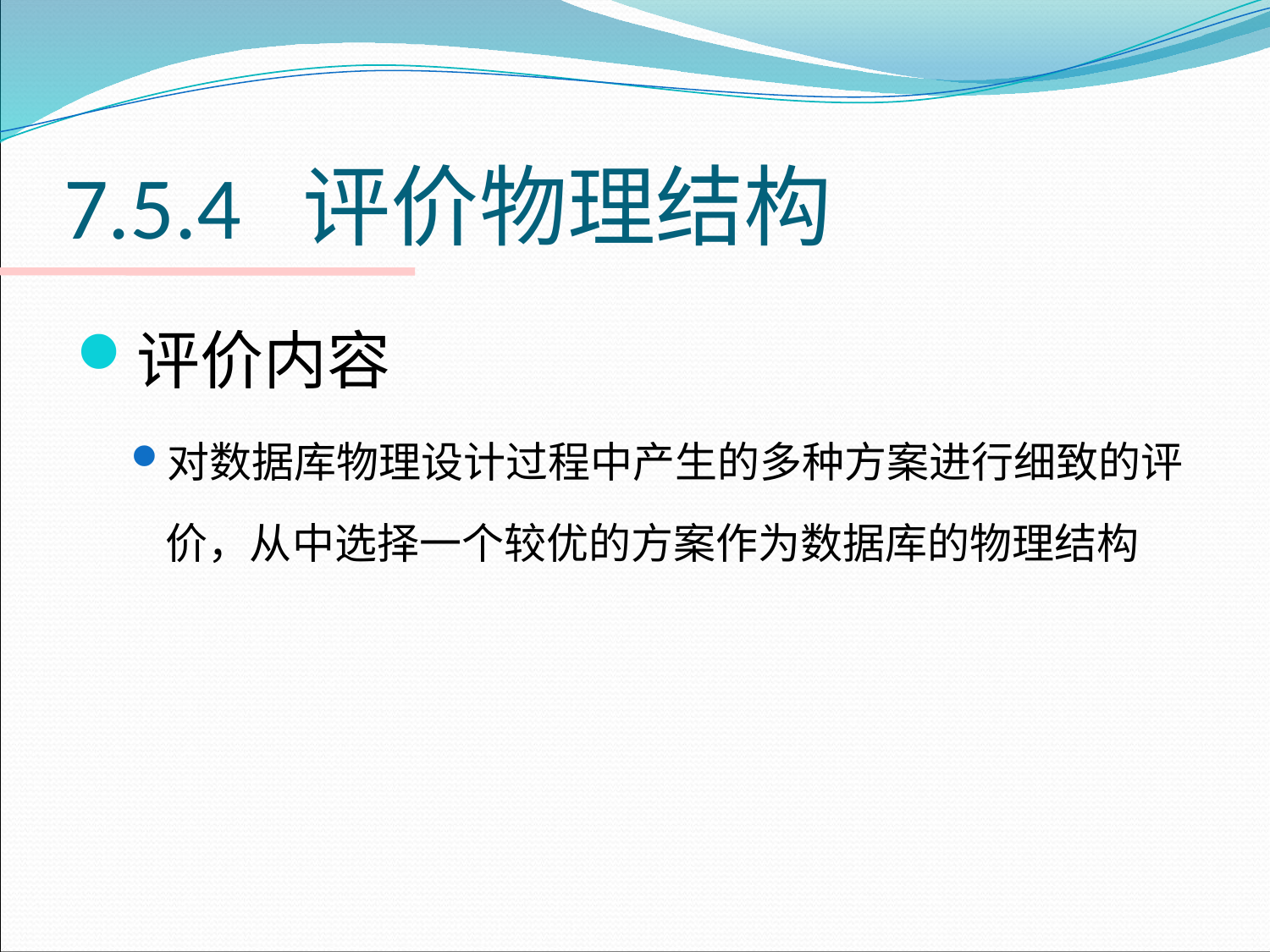

# 7.5.4  评价物理结构
评价内容
对数据库物理设计过程中产生的多种方案进行细致的评价，从中选择一个较优的方案作为数据库的物理结构

798